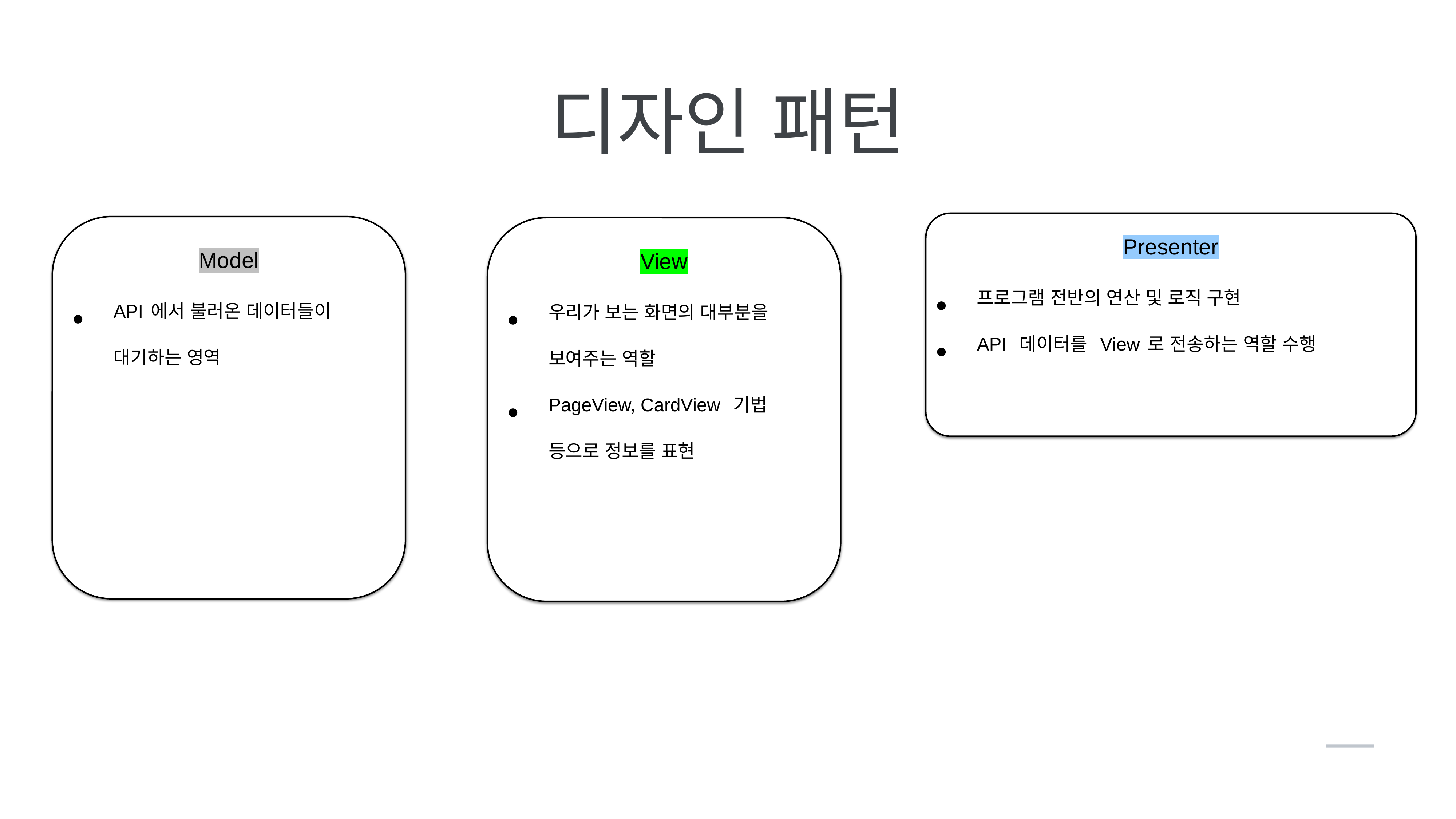

디자인 패턴
Presenter
프로그램 전반의 연산 및 로직 구현
API 데이터를 View로 전송하는 역할 수행

Model
API에서 불러온 데이터들이 대기하는 영역

View
우리가 보는 화면의 대부분을 보여주는 역할
PageView, CardView 기법 등으로 정보를 표현